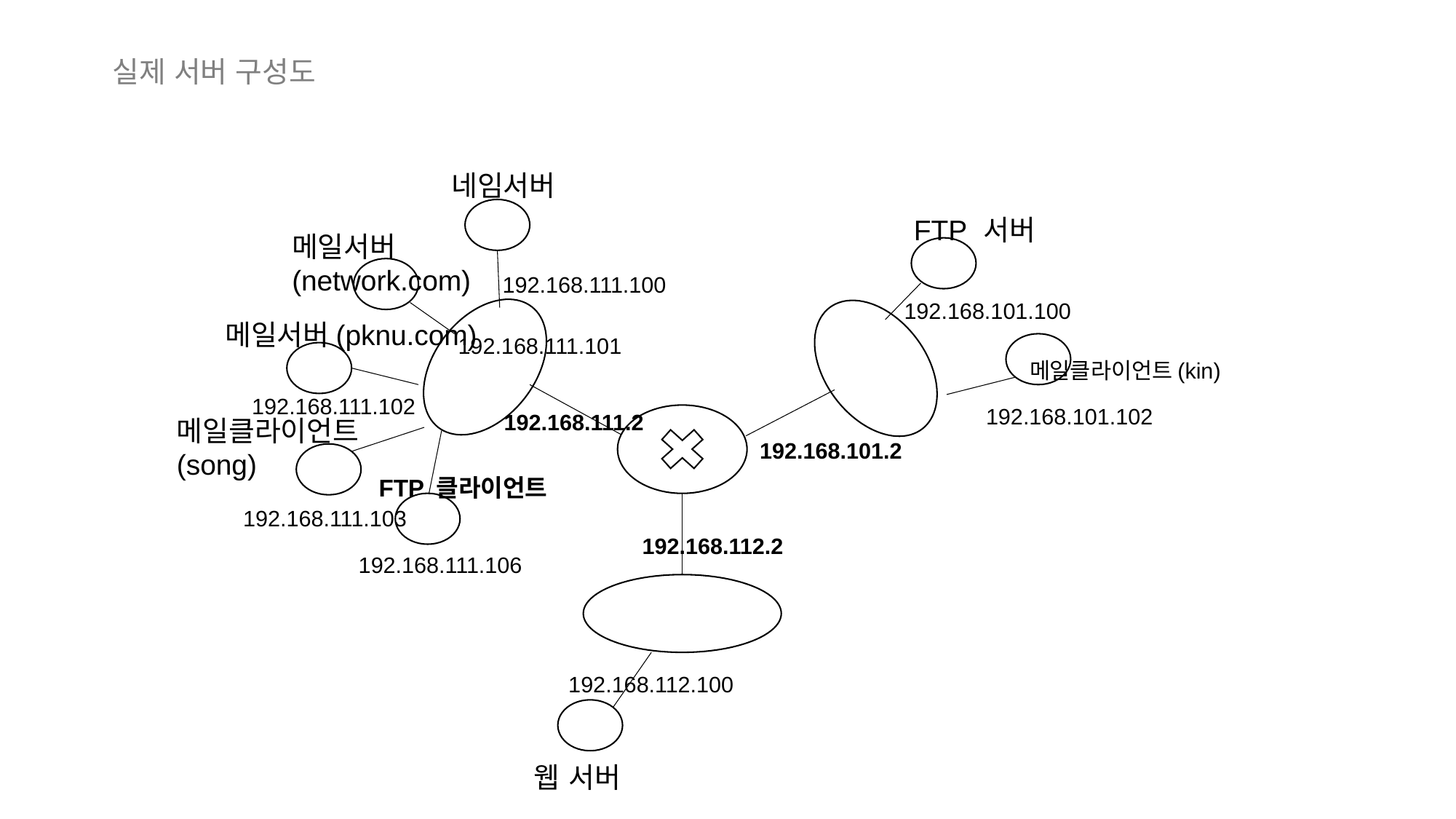

실제 서버 구성도
네임서버

FTP 서버
메일서버(network.com)

192.168.111.100

192.168.101.100

메일서버(pknu.com)
192.168.111.101

메일클라이언트(kin)
192.168.111.102
192.168.101.102
192.168.111.2

메일클라이언트(song)

192.168.101.2

 FTP 클라이언트

192.168.111.103

192.168.112.2
192.168.111.106
192.168.112.100

웹 서버